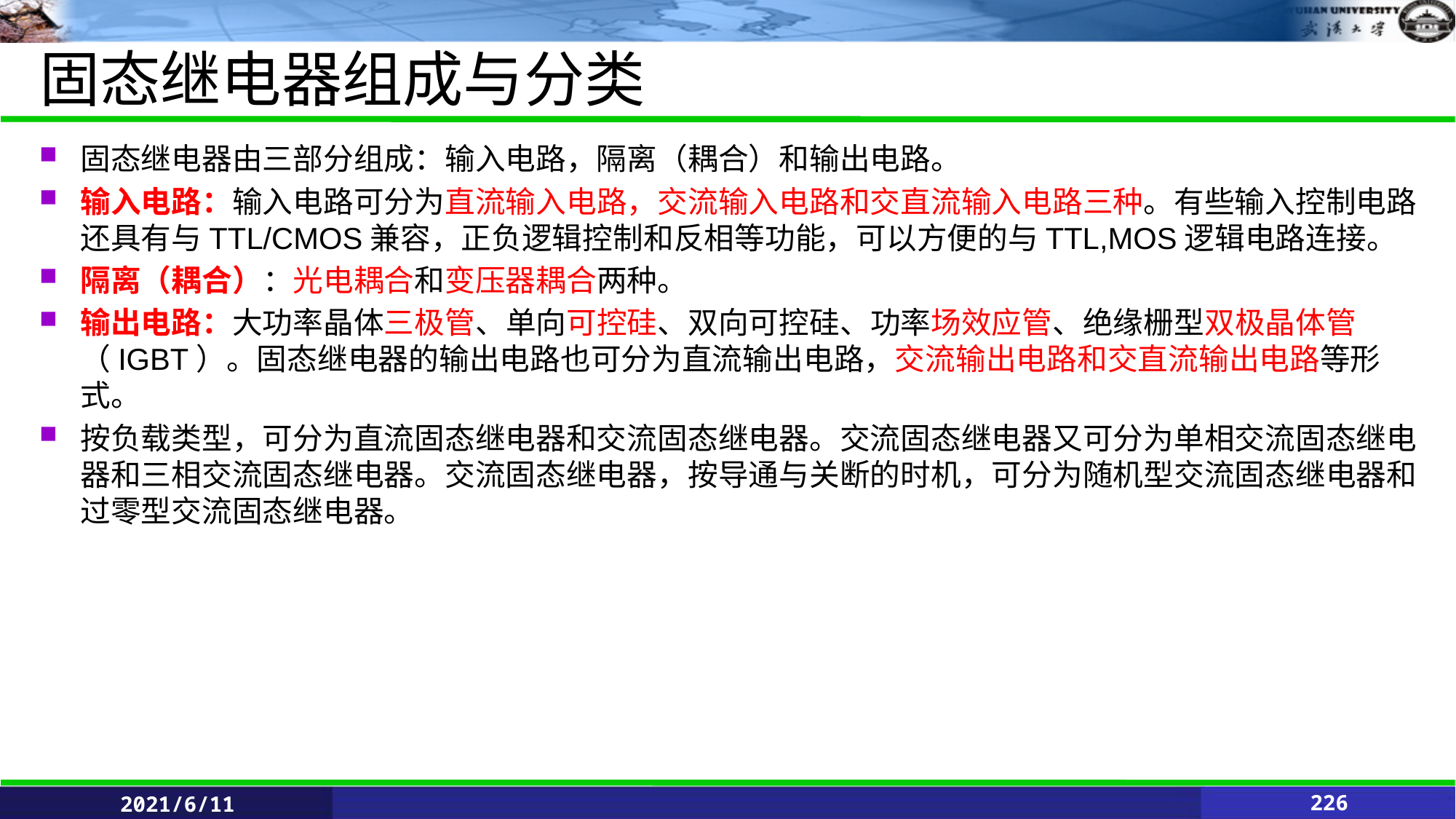

# 固态继电器组成与分类
固态继电器由三部分组成：输入电路，隔离（耦合）和输出电路。
输入电路：输入电路可分为直流输入电路，交流输入电路和交直流输入电路三种。有些输入控制电路还具有与TTL/CMOS兼容，正负逻辑控制和反相等功能，可以方便的与TTL,MOS逻辑电路连接。
隔离（耦合）：光电耦合和变压器耦合两种。
输出电路：大功率晶体三极管、单向可控硅、双向可控硅、功率场效应管、绝缘栅型双极晶体管（IGBT）。固态继电器的输出电路也可分为直流输出电路，交流输出电路和交直流输出电路等形式。
按负载类型，可分为直流固态继电器和交流固态继电器。交流固态继电器又可分为单相交流固态继电器和三相交流固态继电器。交流固态继电器，按导通与关断的时机，可分为随机型交流固态继电器和过零型交流固态继电器。
2021/6/11

226